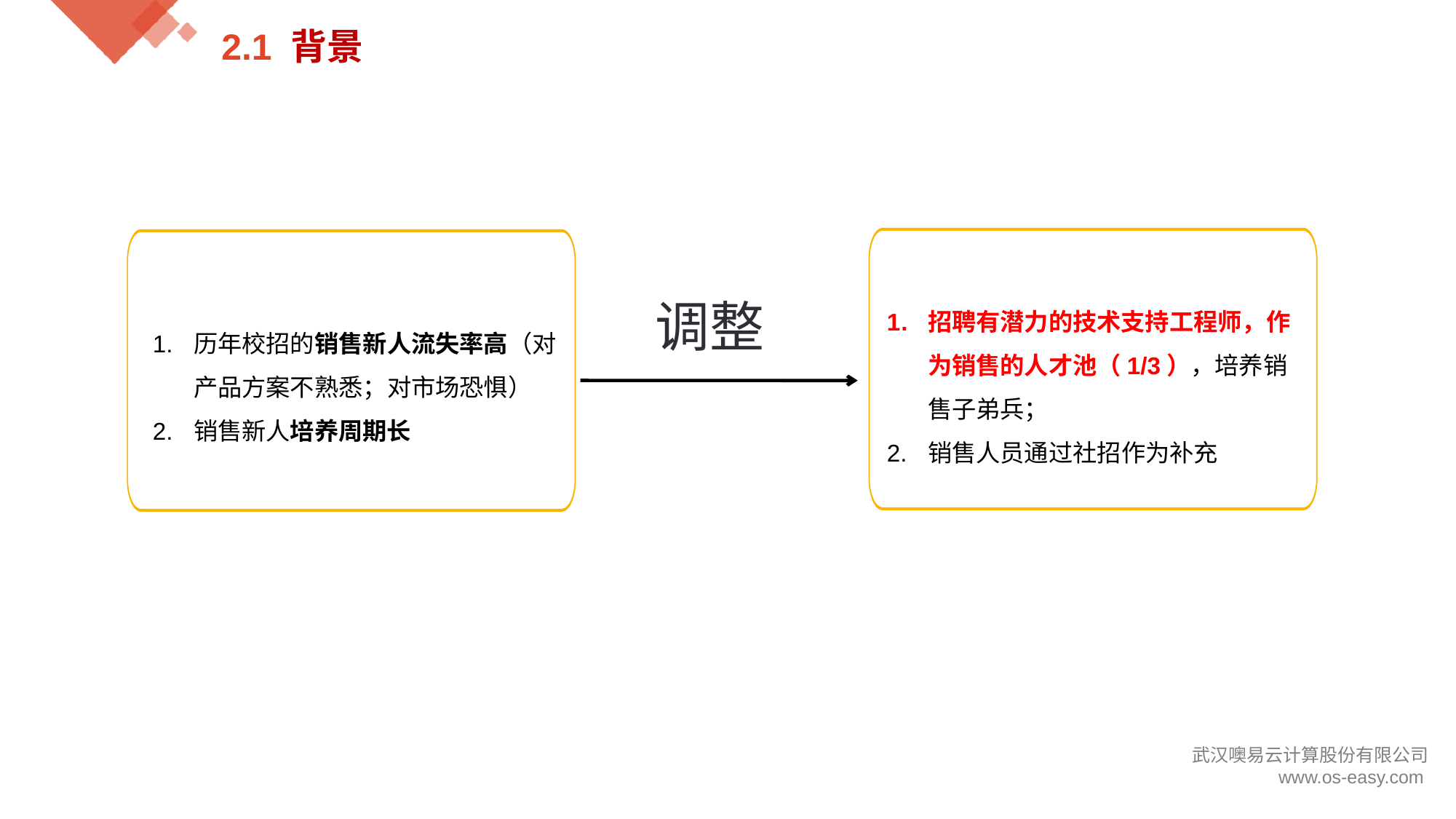

2.1 背景

调整
招聘有潜力的技术支持工程师，作为销售的人才池（1/3），培养销售子弟兵；
销售人员通过社招作为补充
历年校招的销售新人流失率高（对产品方案不熟悉；对市场恐惧）
销售新人培养周期长